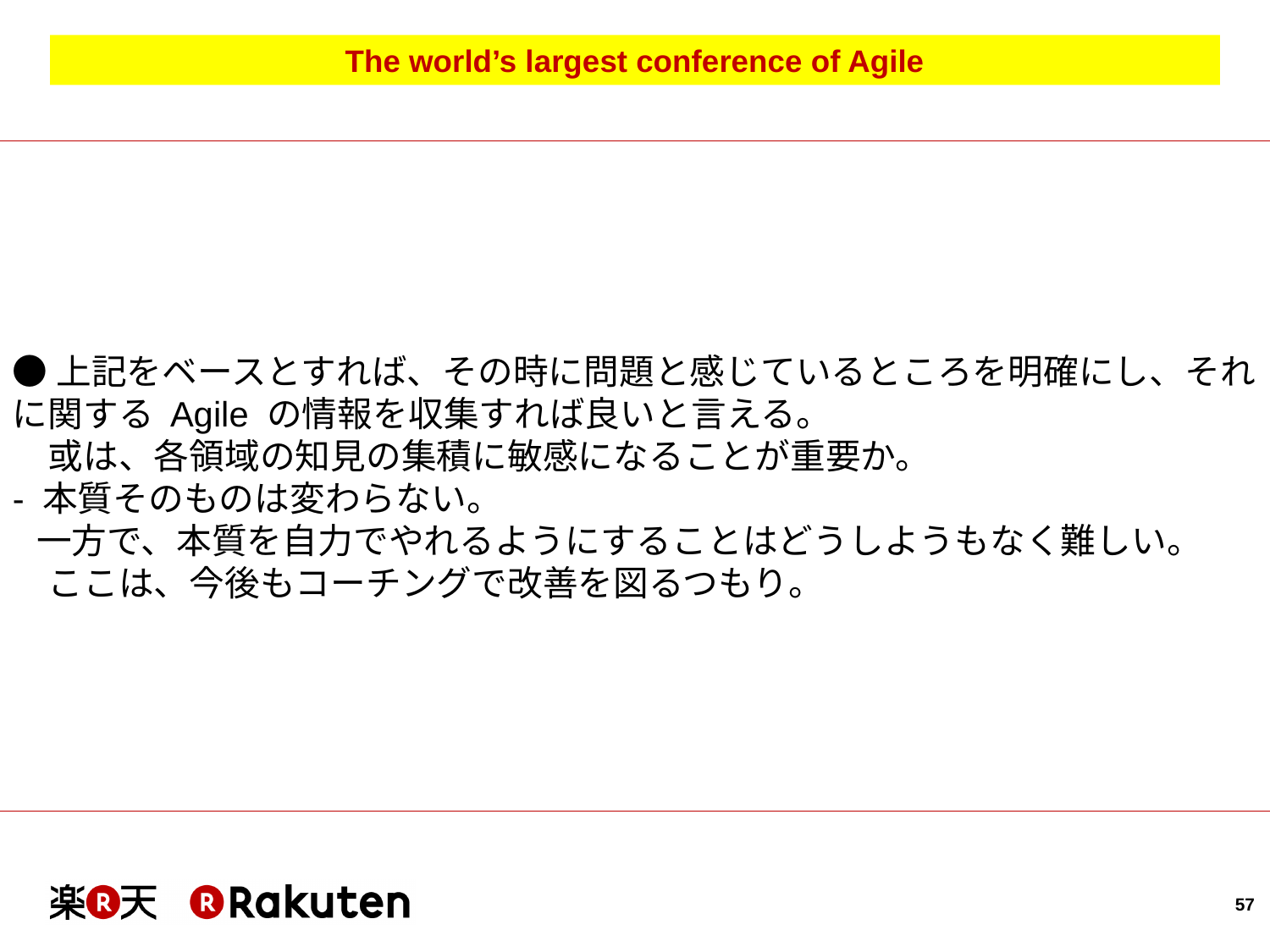

# The world’s largest conference of Agile
●上記をベースとすれば、その時に問題と感じているところを明確にし、それに関する Agile の情報を収集すれば良いと言える。
　或は、各領域の知見の集積に敏感になることが重要か。
- 本質そのものは変わらない。
  一方で、本質を自力でやれるようにすることはどうしようもなく難しい。
　ここは、今後もコーチングで改善を図るつもり。